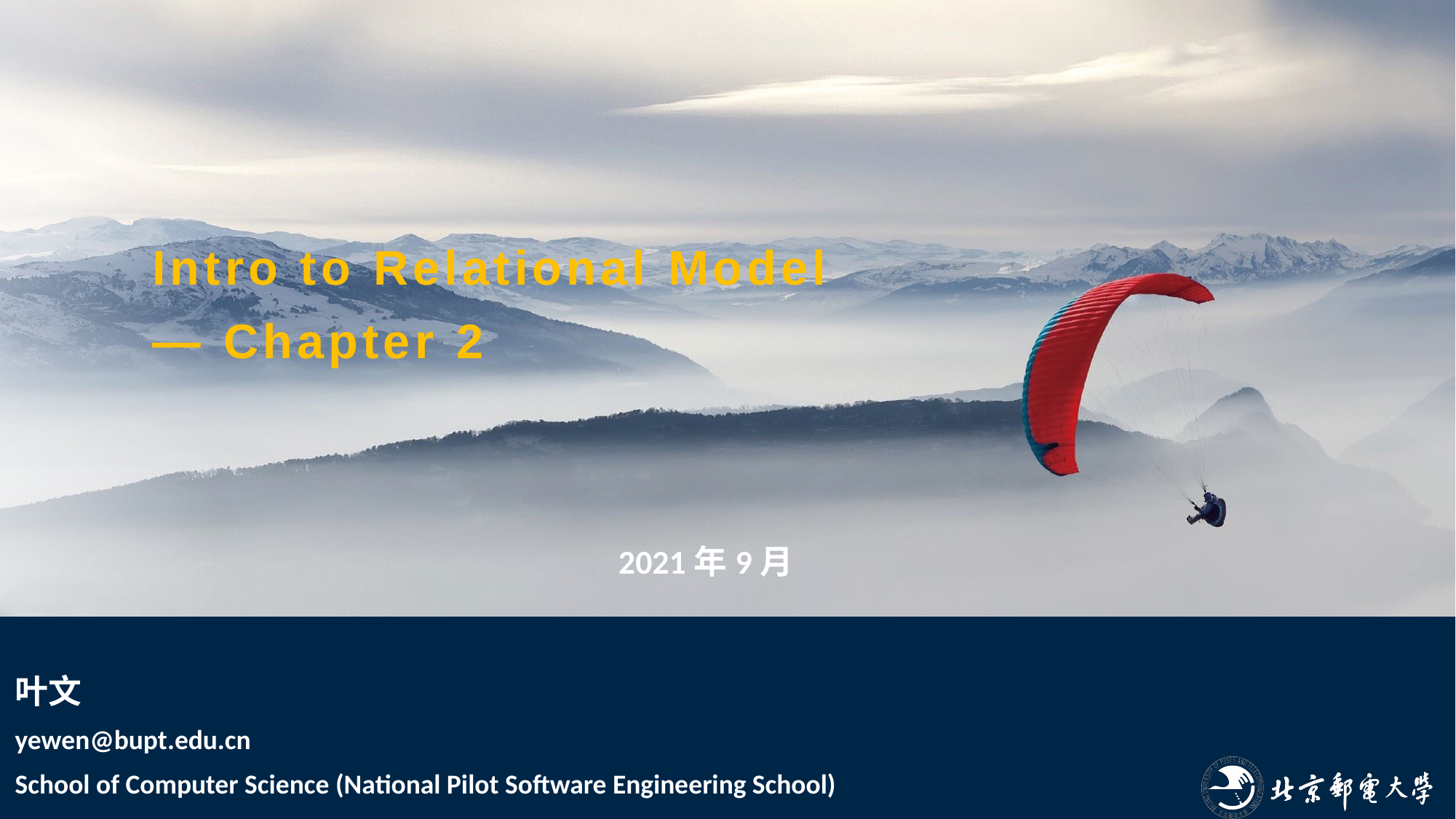

Intro to Relational Model
— Chapter 2
2021年9月

叶文
yewen@bupt.edu.cn
School of Computer Science (National Pilot Software Engineering School)